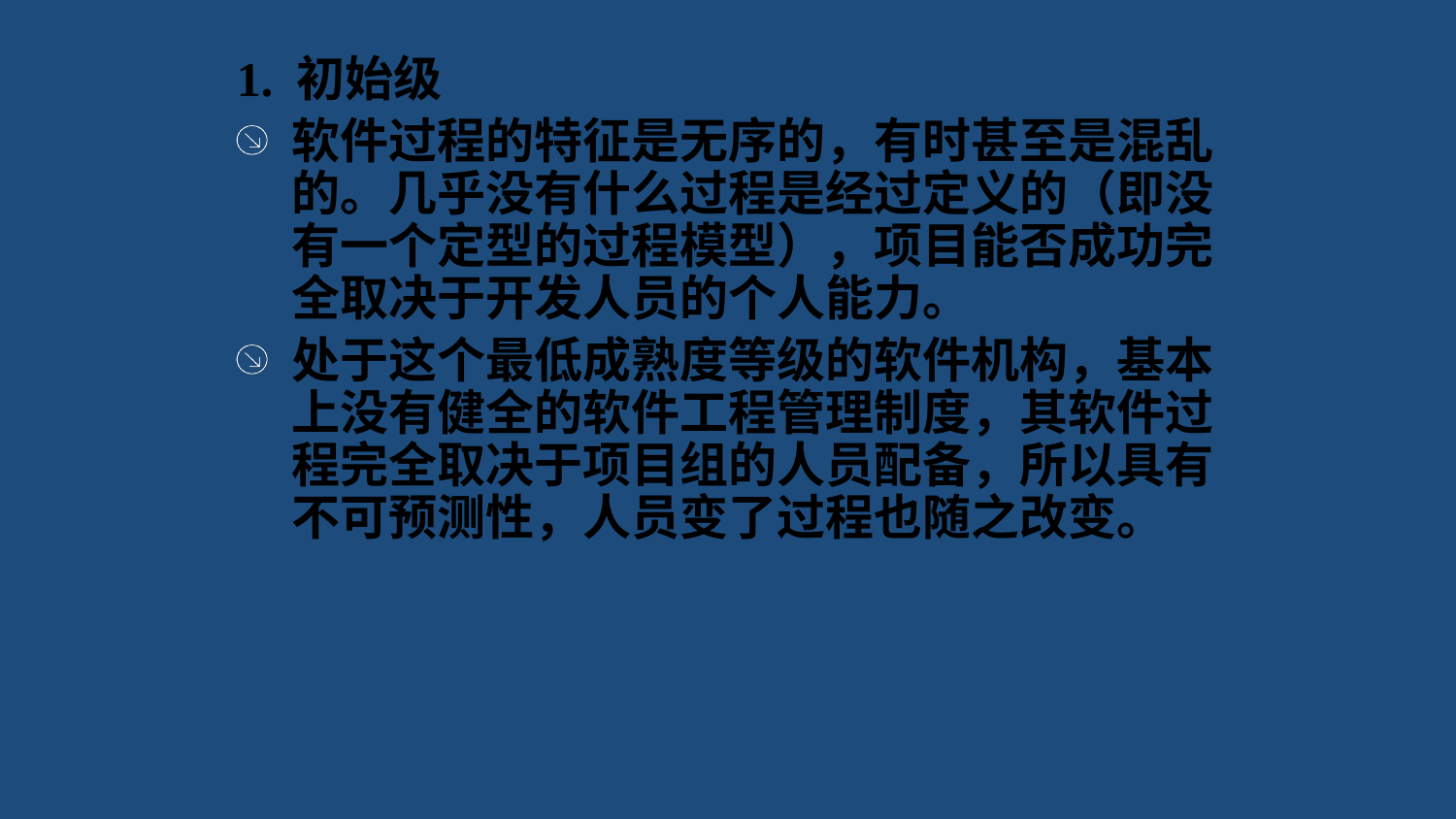

1. 初始级
软件过程的特征是无序的，有时甚至是混乱的。几乎没有什么过程是经过定义的（即没有一个定型的过程模型），项目能否成功完全取决于开发人员的个人能力。
处于这个最低成熟度等级的软件机构，基本上没有健全的软件工程管理制度，其软件过程完全取决于项目组的人员配备，所以具有不可预测性，人员变了过程也随之改变。